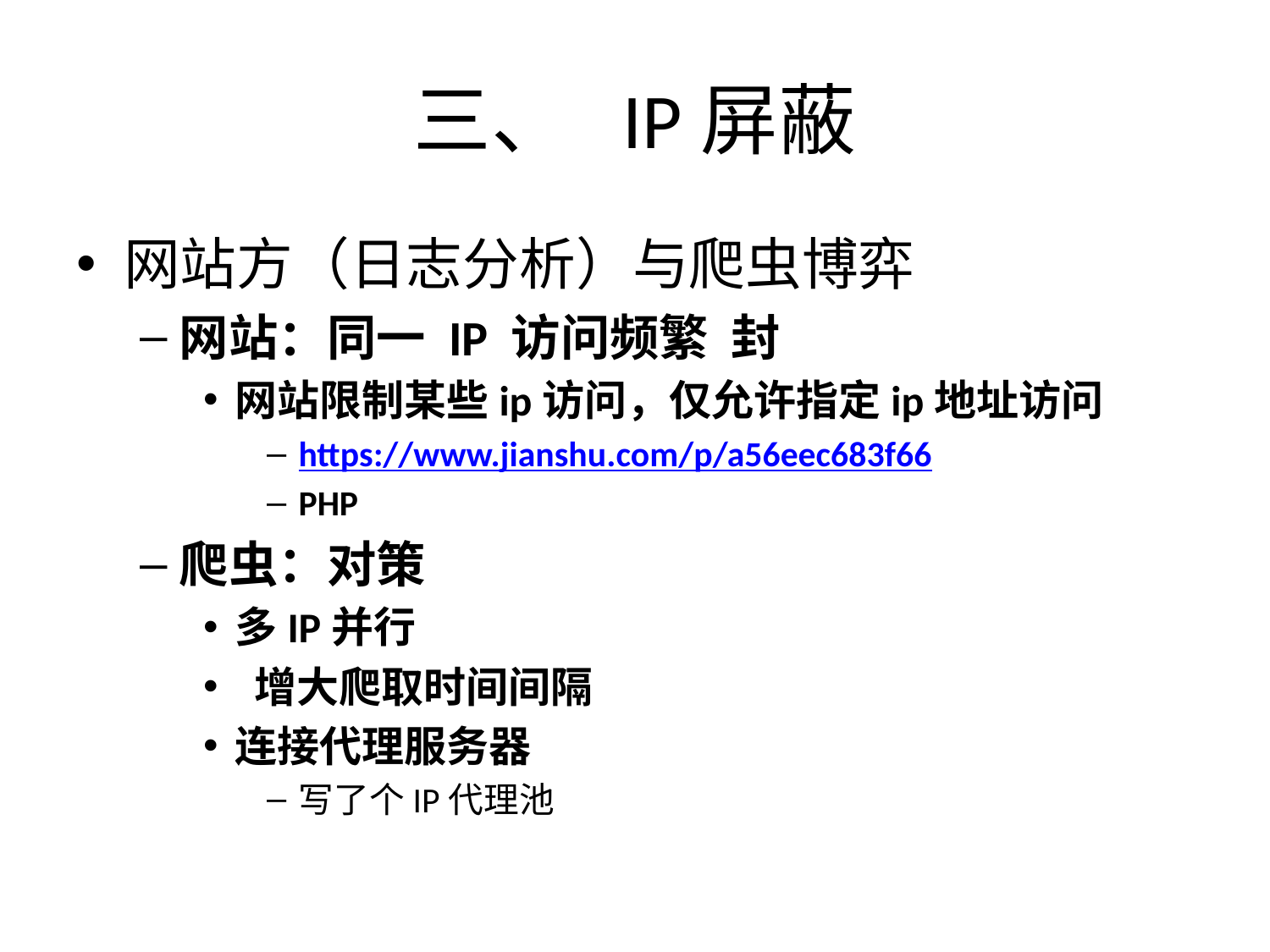

# 三、  IP屏蔽
网站方（日志分析）与爬虫博弈
网站：同一 IP 访问频繁  封
网站限制某些ip访问，仅允许指定ip地址访问
https://www.jianshu.com/p/a56eec683f66
PHP
爬虫：对策
多IP并行
 增大爬取时间间隔
连接代理服务器
写了个IP代理池